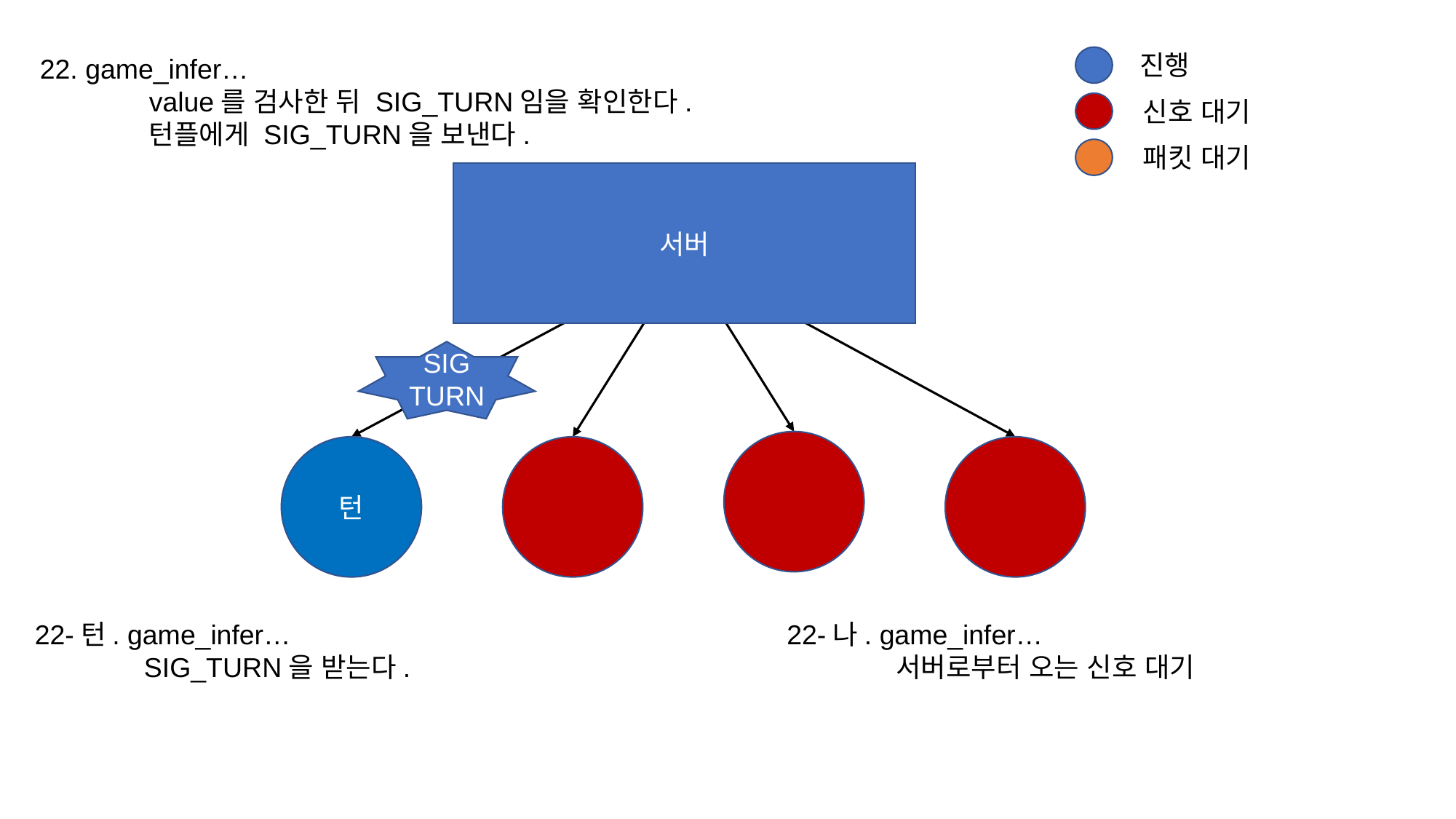

진행
22. game_infer…
	value를 검사한 뒤 SIG_TURN임을 확인한다.
	턴플에게 SIG_TURN을 보낸다.

신호 대기

패킷 대기

서버
SIG
TURN

턴

22-턴. game_infer…
	SIG_TURN을 받는다.
22-나. game_infer…
	서버로부터 오는 신호 대기